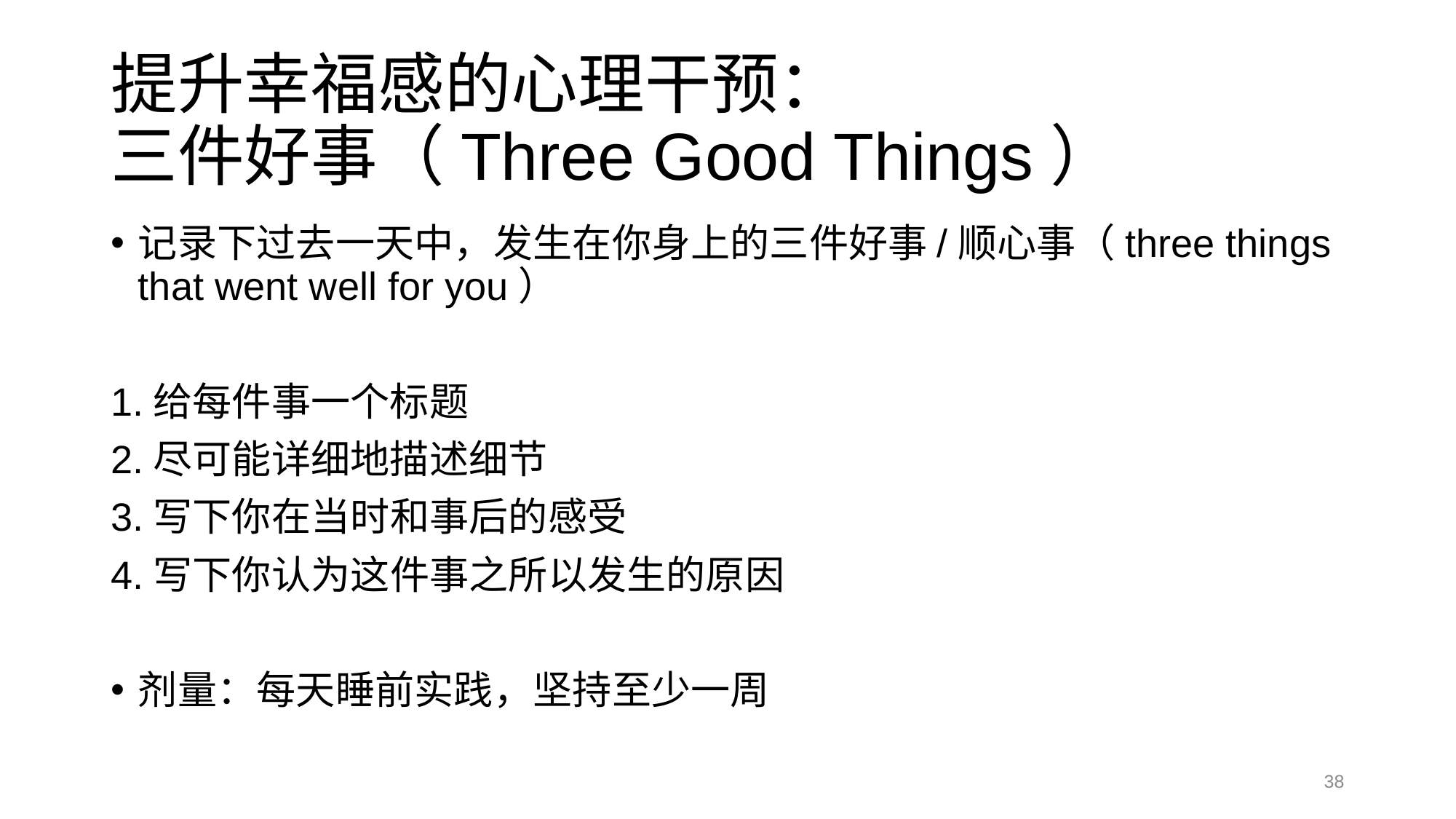

# 提升幸福感的心理干预： 三件好事（Three Good Things）
记录下过去一天中，发生在你身上的三件好事/顺心事（three things that went well for you）

1.给每件事一个标题
2.尽可能详细地描述细节
3.写下你在当时和事后的感受
4.写下你认为这件事之所以发生的原因

剂量：每天睡前实践，坚持至少一周
38